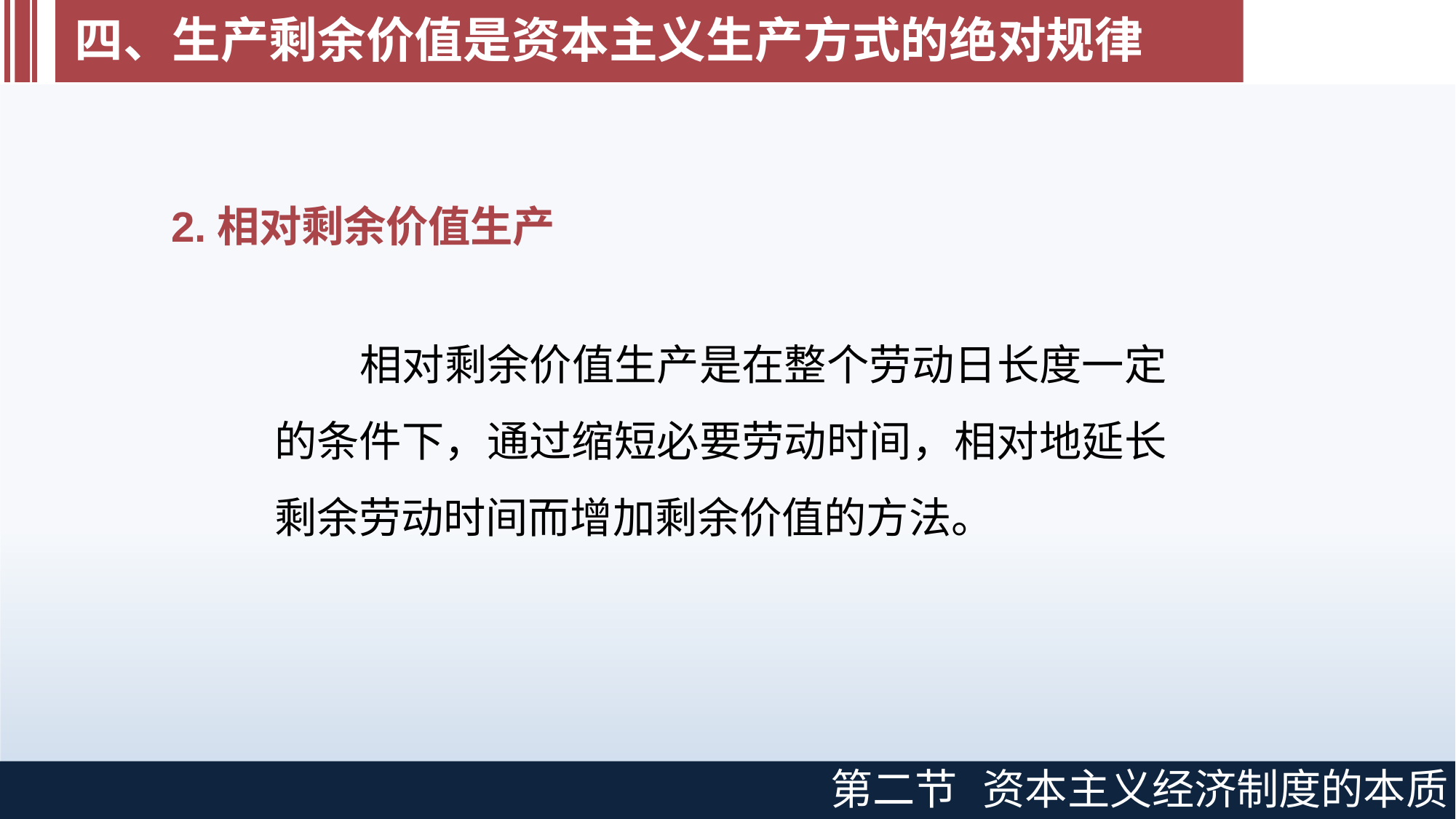

# 四、生产剩余价值是资本主义生产方式的绝对规律

2.相对剩余价值生产

相对剩余价值生产是在整个劳动日长度一定 的条件下，通过缩短必要劳动时间，相对地延长 剩余劳动时间而增加剩余价值的方法。
第二节
资本主义经济制度的本质